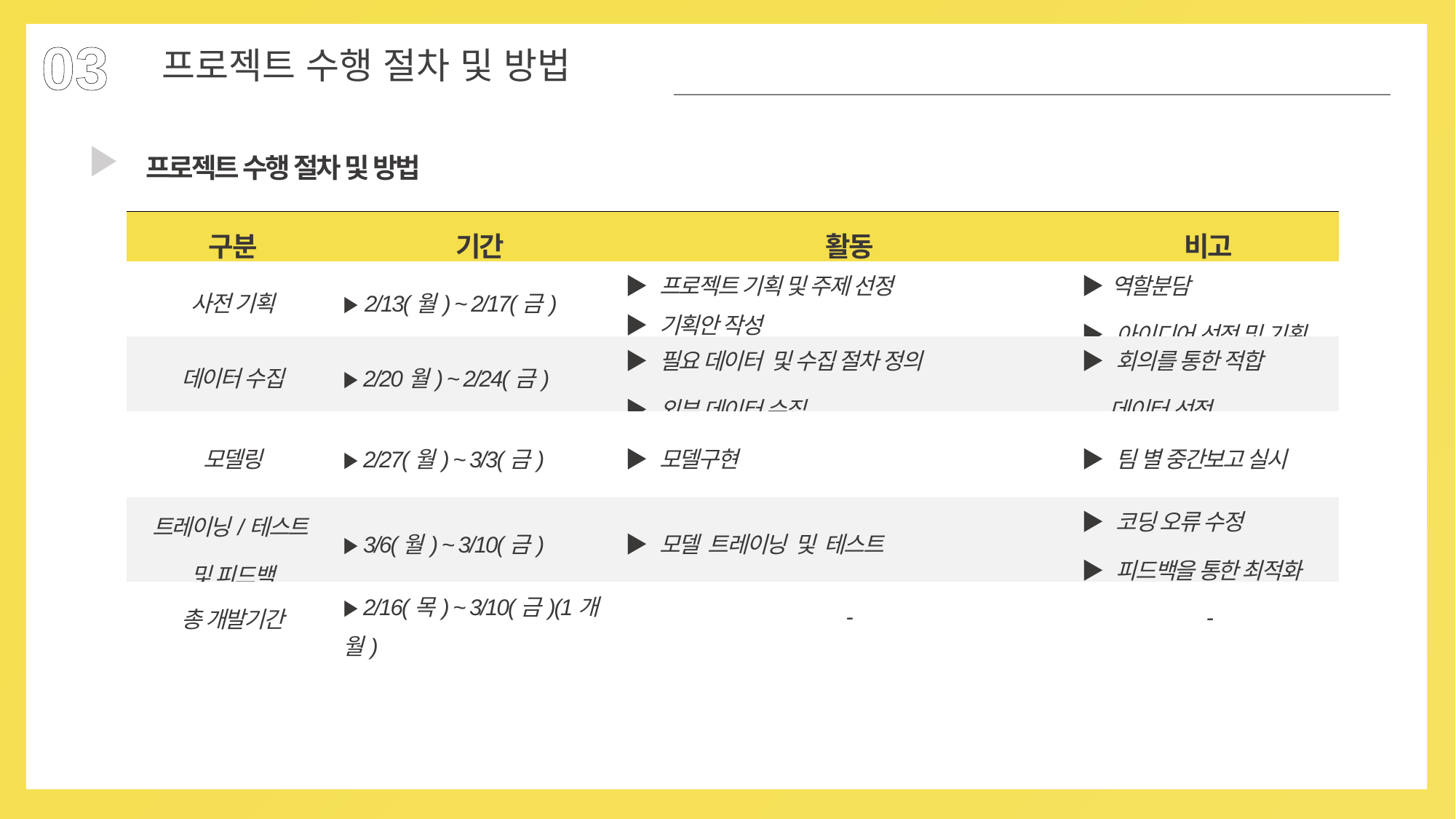

03

프로젝트 수행 절차 및 방법
▶
프로젝트 수행 절차 및 방법
| 구분 | 기간 | 활동 | 비고 |
| --- | --- | --- | --- |
| 사전 기획 | ▶ 2/13(월) ~ 2/17(금) | ▶ 프로젝트 기획 및 주제 선정 ▶ 기획안 작성 | ▶역할분담 ▶ 아이디어 선정 및 기획 |
| 데이터 수집 | ▶ 2/20월) ~ 2/24(금) | ▶ 필요 데이터 및 수집 절차 정의 ▶ 외부 데이터 수집 | ▶ 회의를 통한 적합 데이터 선정 |
| 모델링 | ▶ 2/27(월) ~ 3/3(금) | ▶ 모델구현 | ▶ 팀 별 중간보고 실시 |
| 트레이닝/테스트 및 피드백 | ▶ 3/6(월) ~ 3/10(금) | ▶ 모델 트레이닝 및 테스트 | ▶ 코딩 오류 수정 ▶ 피드백을 통한 최적화 |
| 총 개발기간 | ▶ 2/16(목) ~ 3/10(금)(1개월) | - | - |